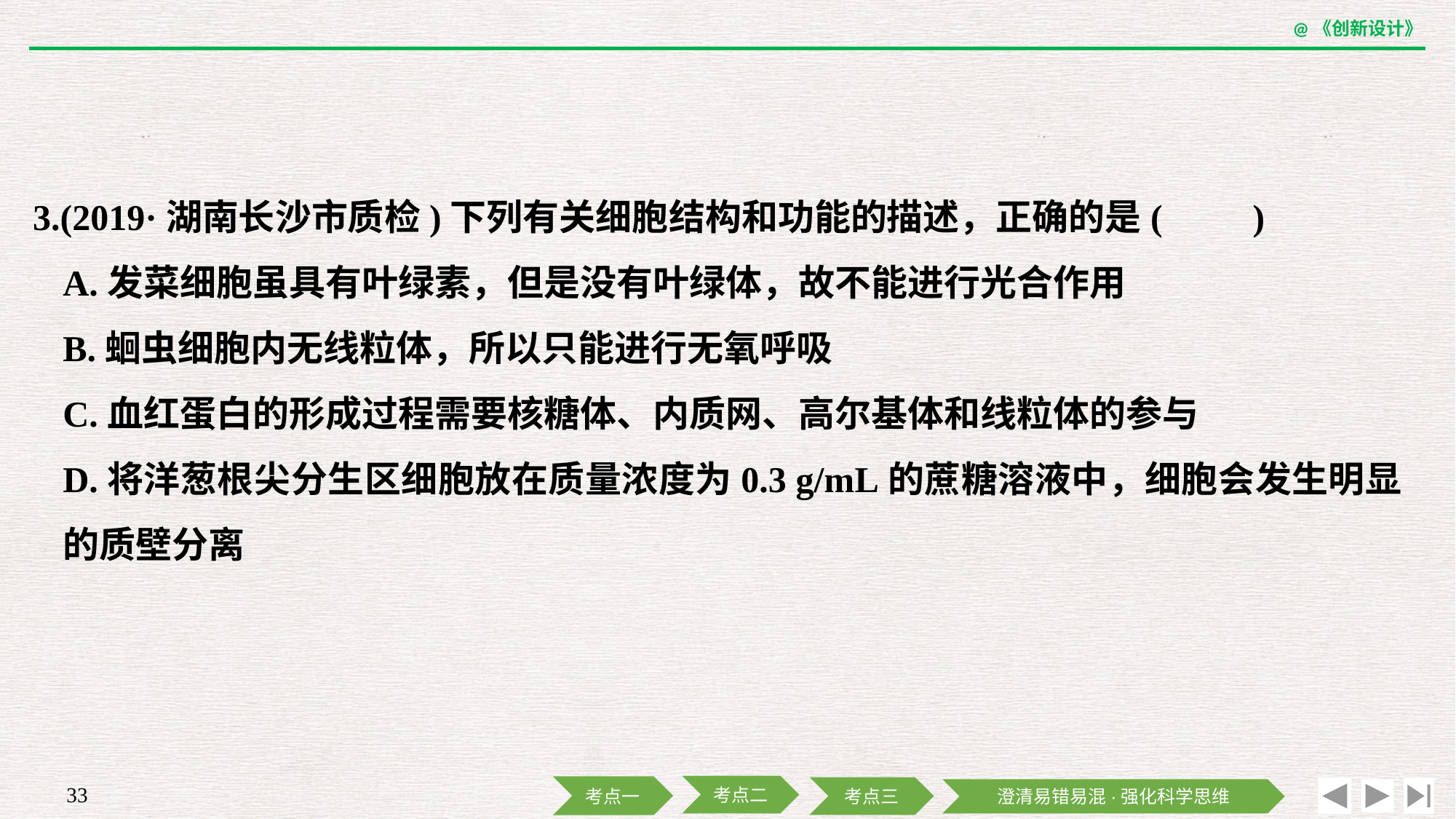

3.(2019·湖南长沙市质检)下列有关细胞结构和功能的描述，正确的是(　　)
	A.发菜细胞虽具有叶绿素，但是没有叶绿体，故不能进行光合作用
	B.蛔虫细胞内无线粒体，所以只能进行无氧呼吸
	C.血红蛋白的形成过程需要核糖体、内质网、高尔基体和线粒体的参与
	D.将洋葱根尖分生区细胞放在质量浓度为0.3 g/mL的蔗糖溶液中，细胞会发生明显的质壁分离